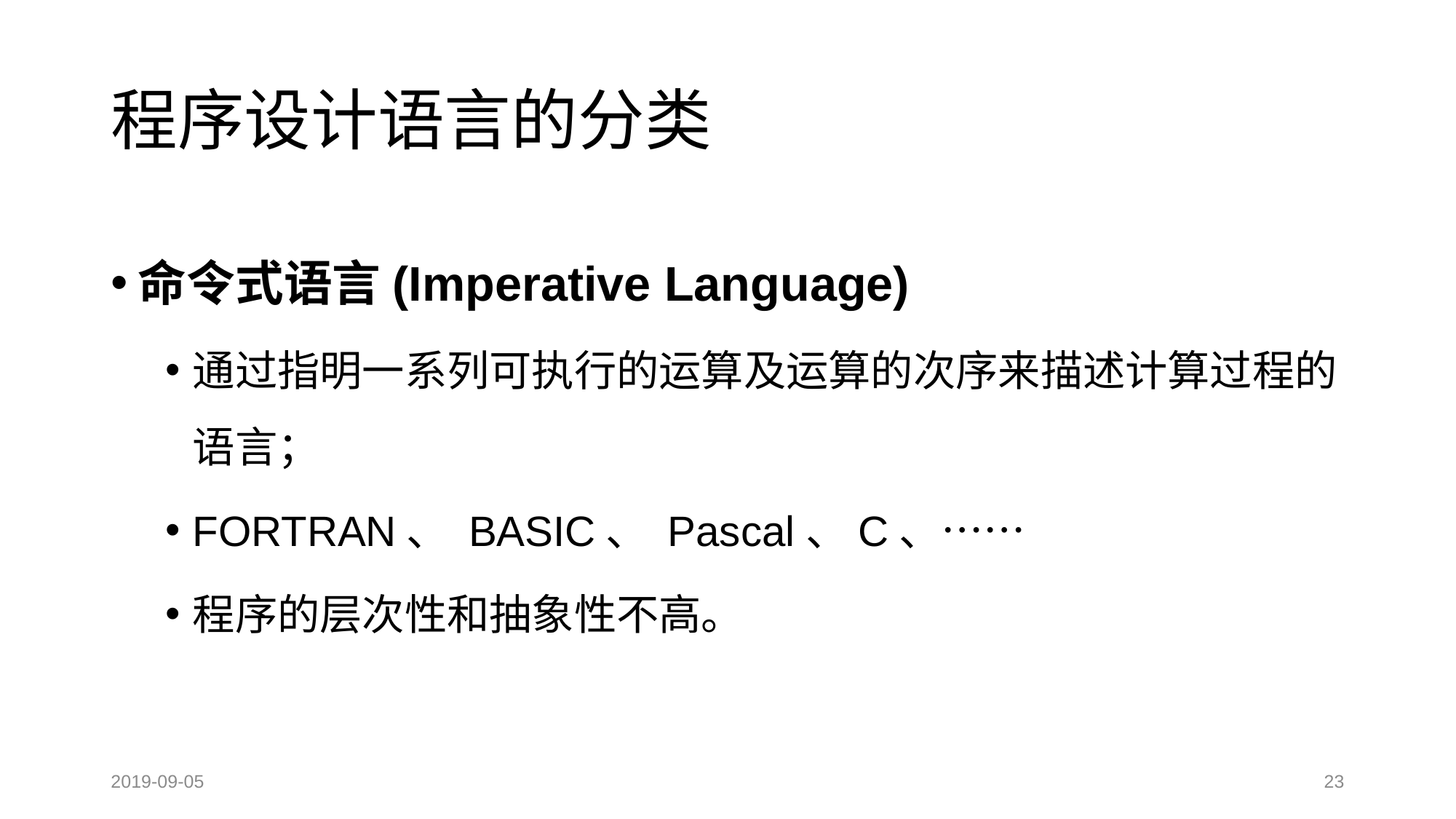

# 程序设计语言的分类
命令式语言(Imperative Language)
通过指明一系列可执行的运算及运算的次序来描述计算过程的语言；
FORTRAN、 BASIC、 Pascal、C、……
程序的层次性和抽象性不高。
2019-09-05
23